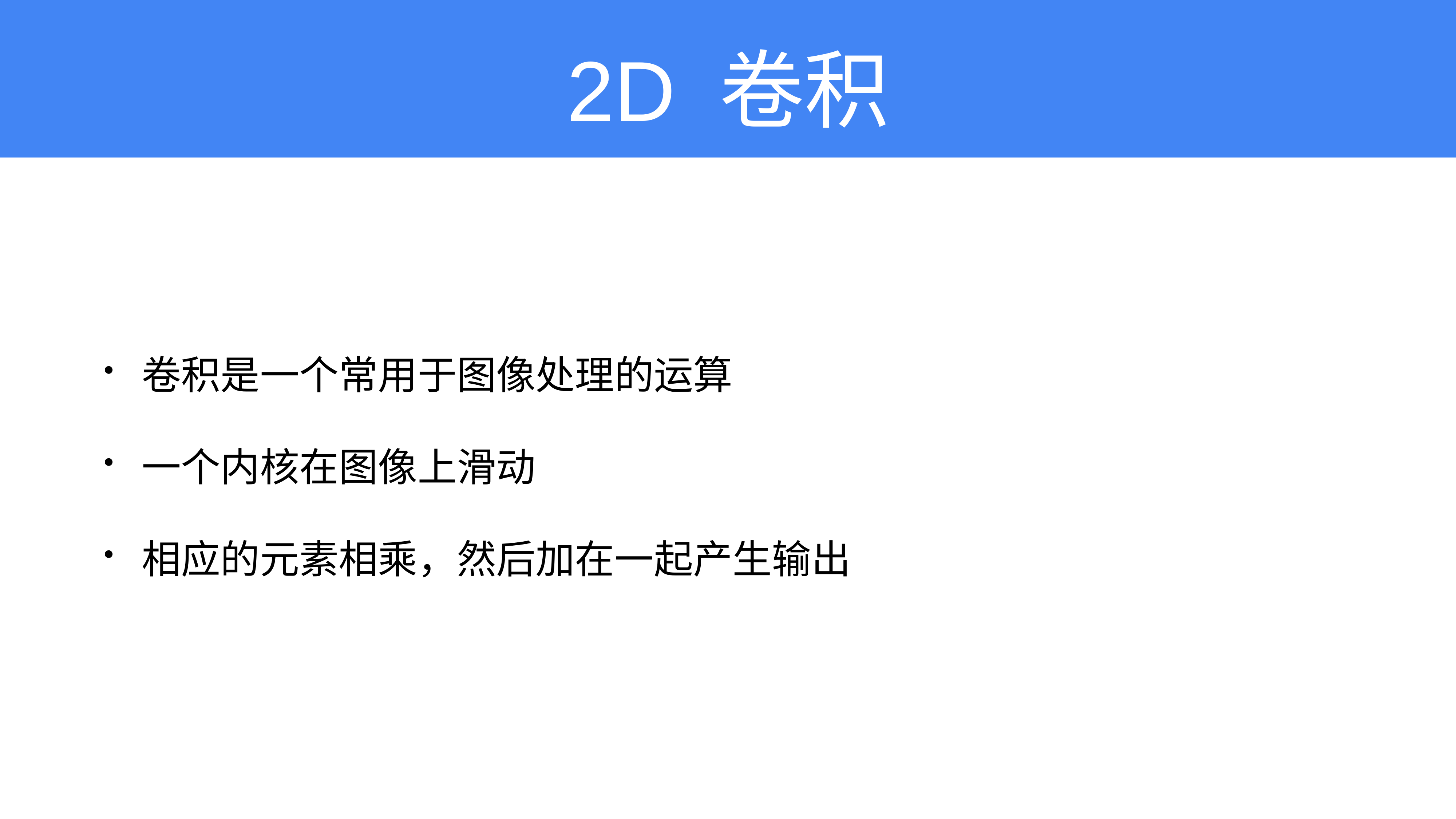

# 2D 卷积
卷积是一个常用于图像处理的运算
一个内核在图像上滑动
相应的元素相乘，然后加在一起产生输出